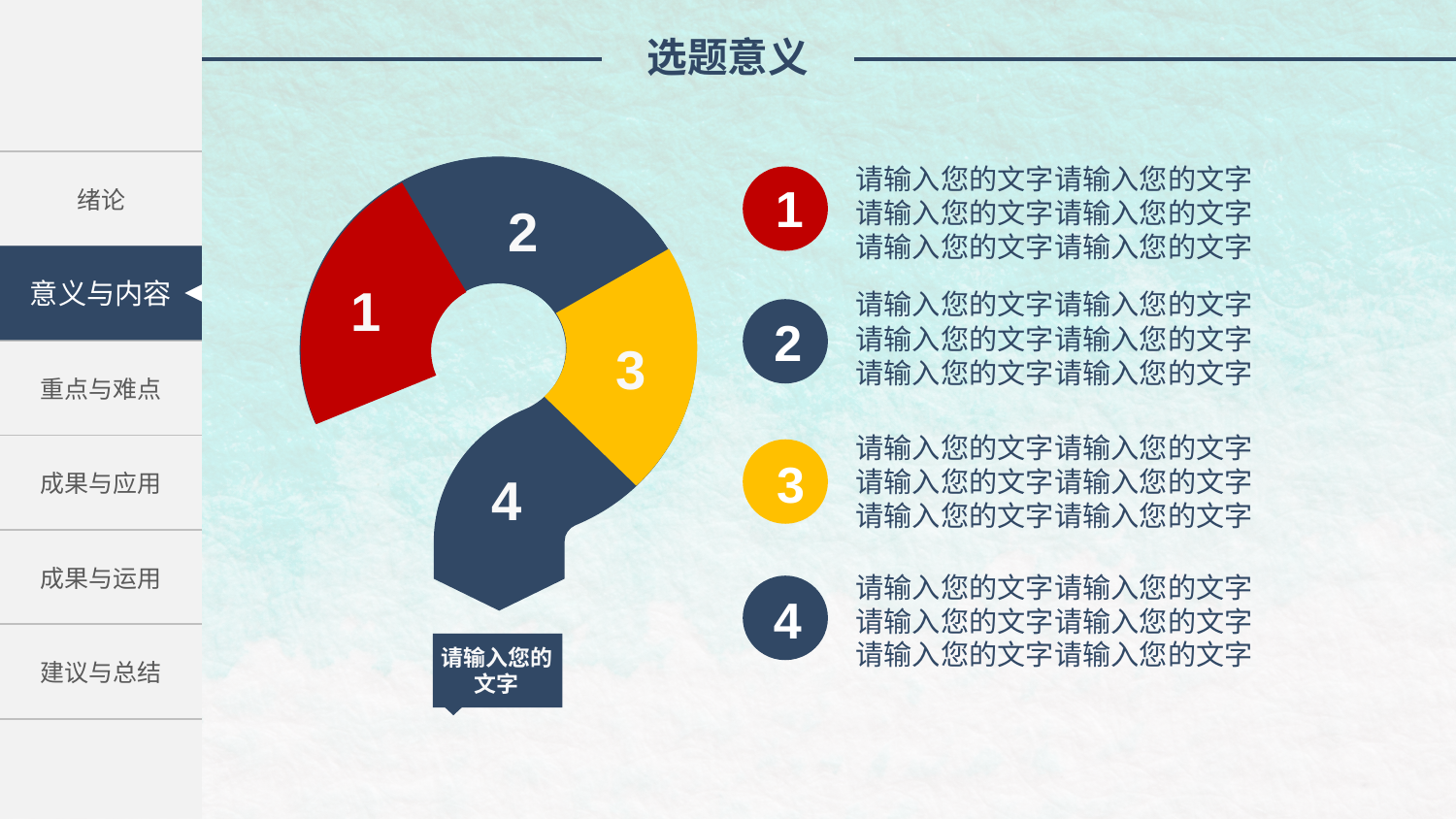

选题意义
| 绪论 |
| --- |
| 研究方法与思路 |
| 重点与难点 |
| 成果与应用 |
| 成果与运用 |
| 建议与总结 |
请输入您的文字请输入您的文字
请输入您的文字请输入您的文字
请输入您的文字请输入您的文字

1

2
意义与内容

1
请输入您的文字请输入您的文字
请输入您的文字请输入您的文字
请输入您的文字请输入您的文字

2
3
请输入您的文字请输入您的文字
请输入您的文字请输入您的文字
请输入您的文字请输入您的文字

3
4
请输入您的文字请输入您的文字
请输入您的文字请输入您的文字
请输入您的文字请输入您的文字

4

请输入您的文字